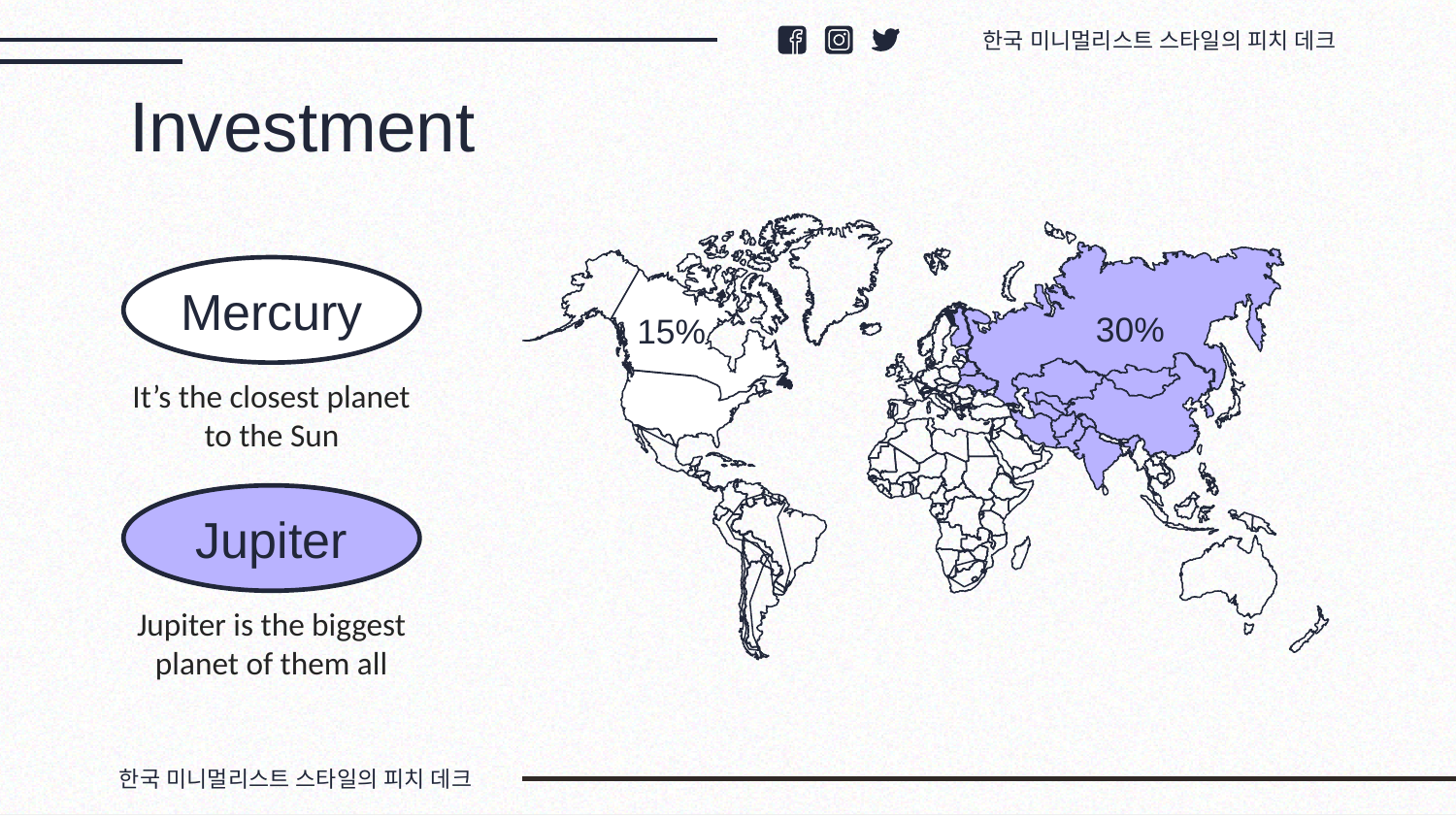

한국 미니멀리스트 스타일의 피치 데크

# Investment

30%
15%

Mercury
It’s the closest planet to the Sun

Jupiter
Jupiter is the biggest planet of them all
한국 미니멀리스트 스타일의 피치 데크